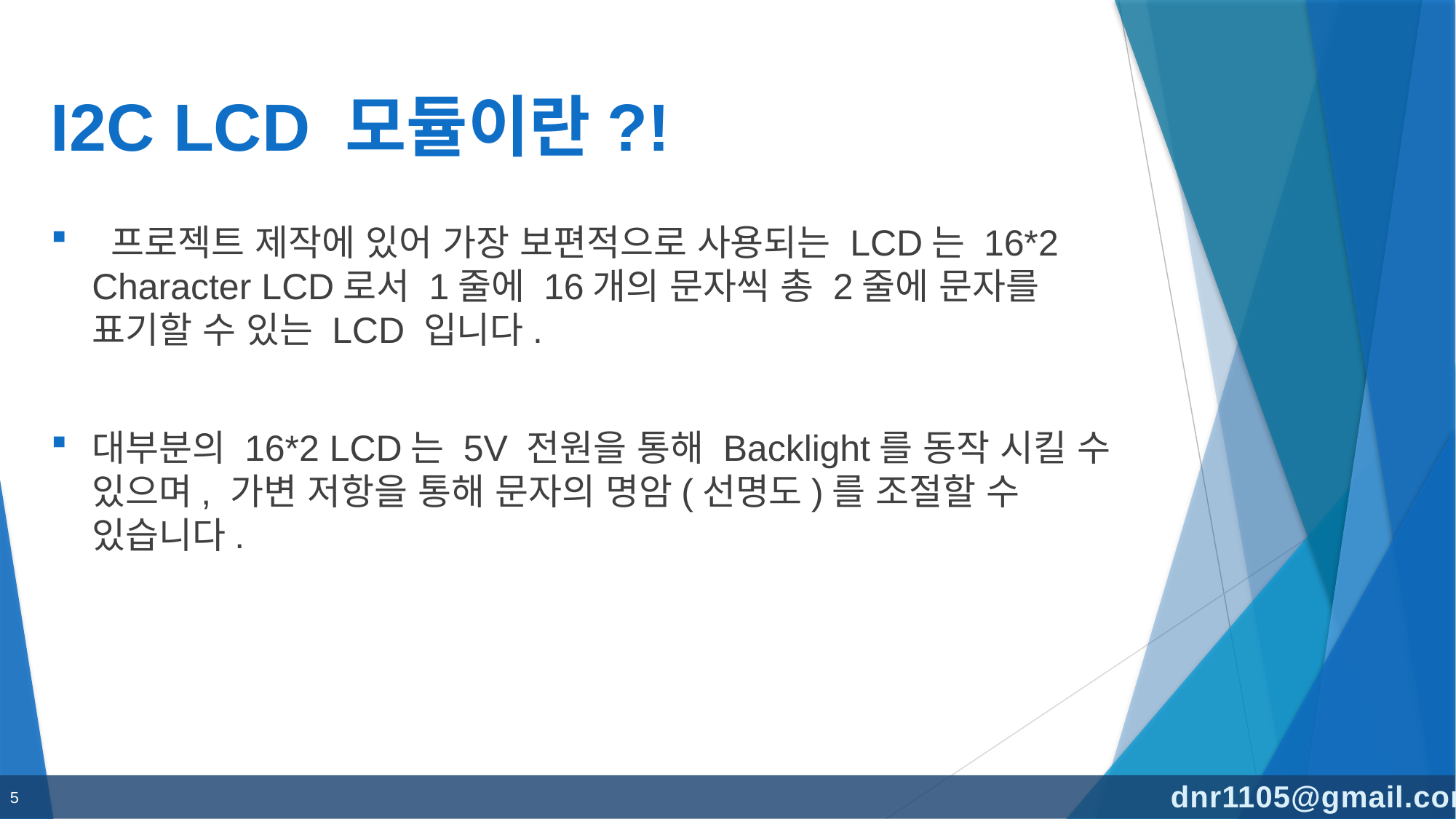

# I2C LCD 모듈이란?!
 프로젝트 제작에 있어 가장 보편적으로 사용되는 LCD는 16*2 Character LCD로서 1줄에 16개의 문자씩 총 2줄에 문자를 표기할 수 있는 LCD 입니다.

대부분의 16*2 LCD는 5V 전원을 통해 Backlight를 동작 시킬 수 있으며, 가변 저항을 통해 문자의 명암(선명도)를 조절할 수 있습니다.

5